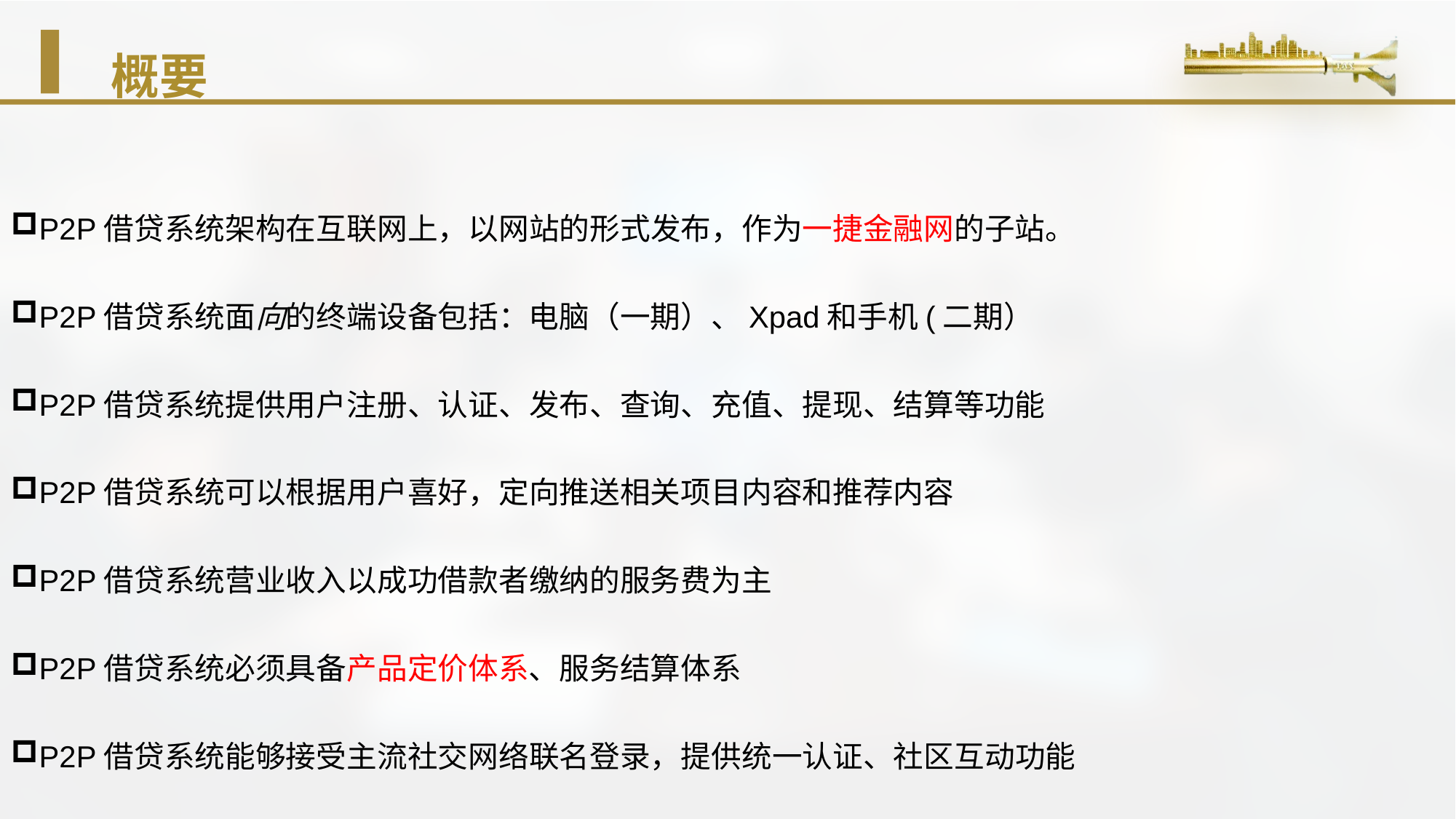

# 概要
P2P借贷系统架构在互联网上，以网站的形式发布，作为一捷金融网的子站。
P2P借贷系统面向的终端设备包括：电脑（一期）、Xpad和手机(二期）
P2P借贷系统提供用户注册、认证、发布、查询、充值、提现、结算等功能
P2P借贷系统可以根据用户喜好，定向推送相关项目内容和推荐内容
P2P借贷系统营业收入以成功借款者缴纳的服务费为主
P2P借贷系统必须具备产品定价体系、服务结算体系
P2P借贷系统能够接受主流社交网络联名登录，提供统一认证、社区互动功能